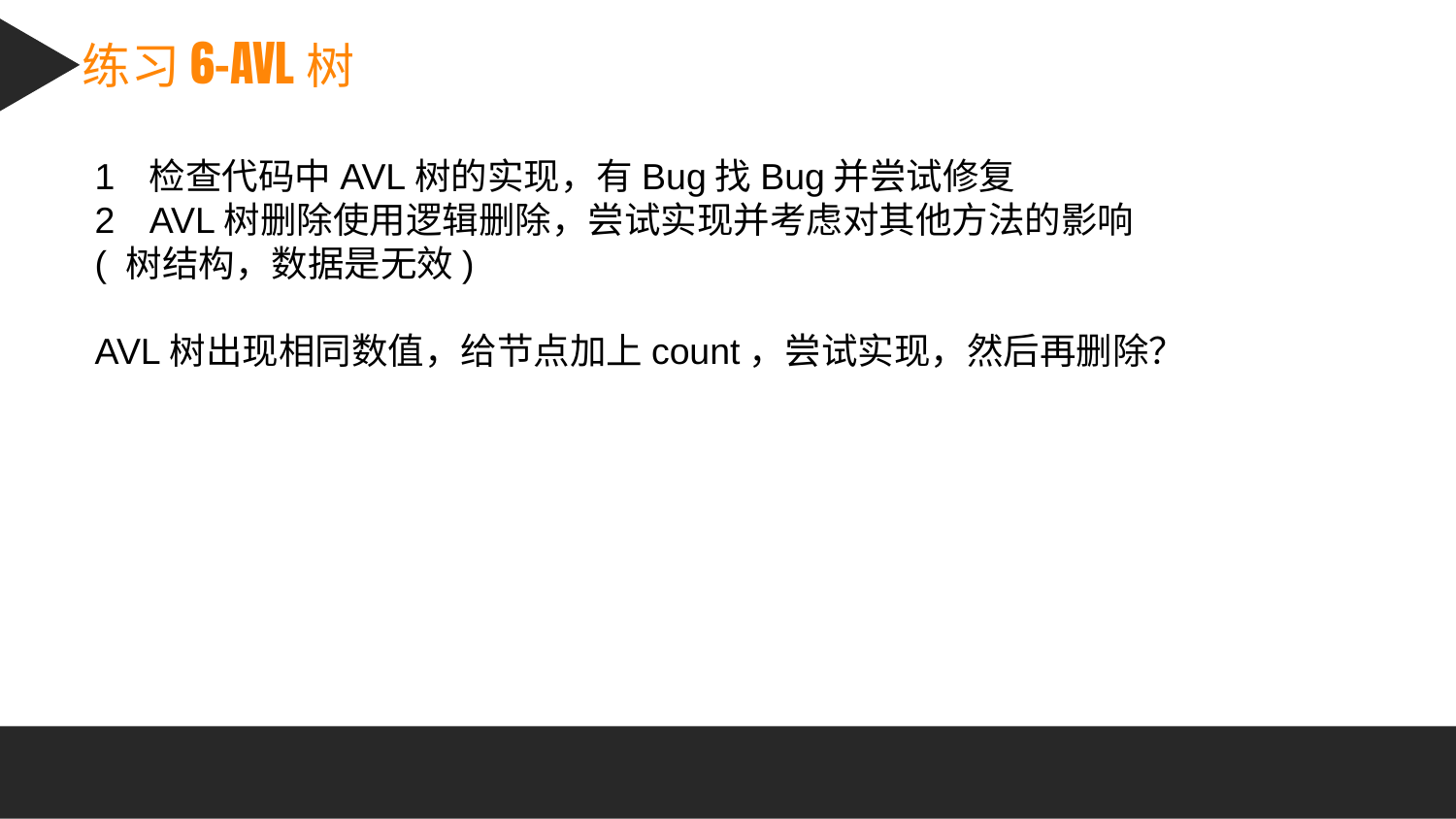

练习6-AVL树
检查代码中AVL树的实现，有Bug找Bug并尝试修复
AVL树删除使用逻辑删除，尝试实现并考虑对其他方法的影响
( 树结构，数据是无效)

AVL树出现相同数值，给节点加上count，尝试实现，然后再删除？